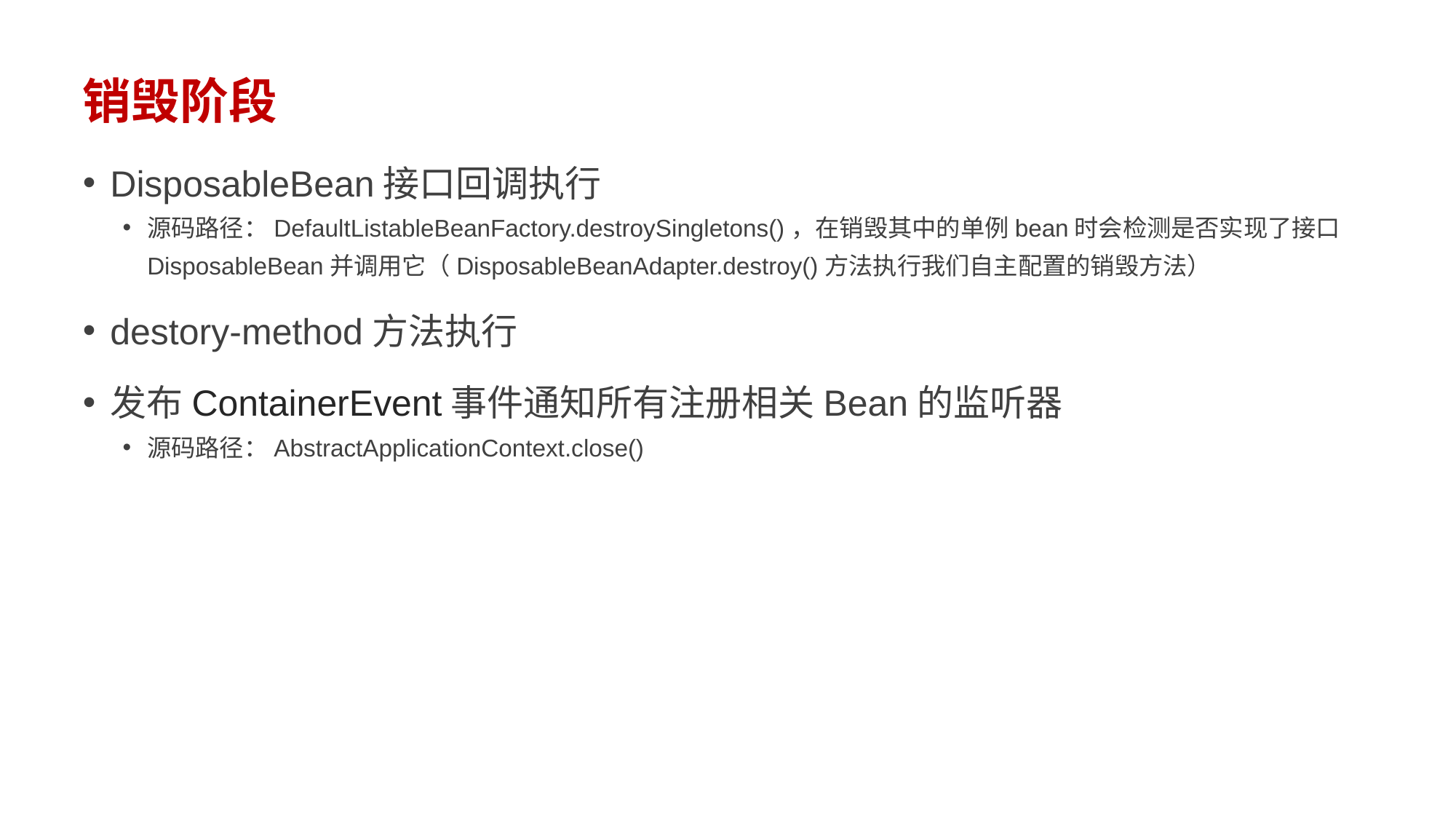

# 销毁阶段
DisposableBean接口回调执行
源码路径：DefaultListableBeanFactory.destroySingletons()，在销毁其中的单例bean时会检测是否实现了接口DisposableBean并调用它（DisposableBeanAdapter.destroy()方法执行我们自主配置的销毁方法）
destory-method方法执行
发布ContainerEvent事件通知所有注册相关Bean的监听器
源码路径：AbstractApplicationContext.close()